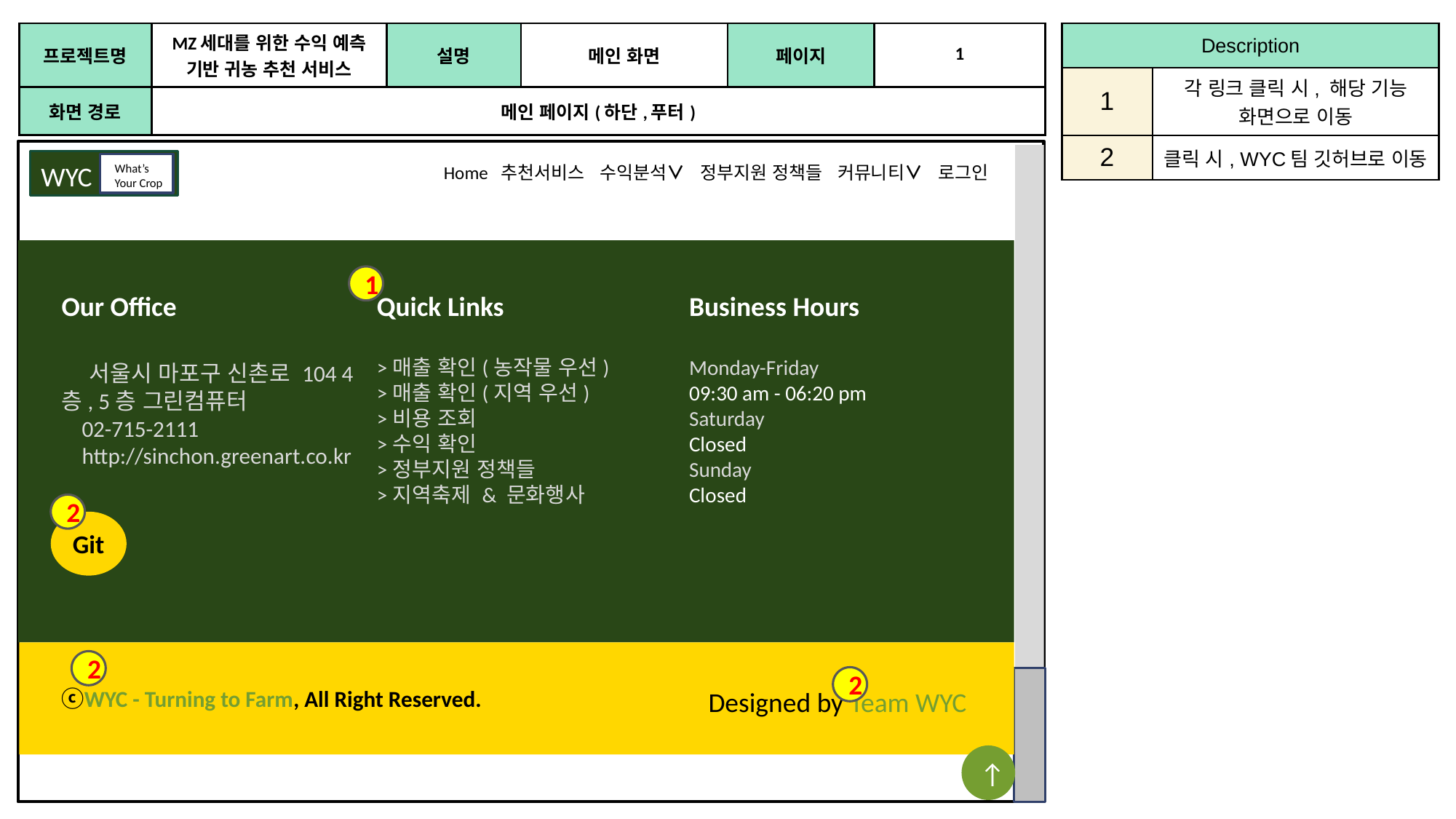

| 프로젝트명 | MZ세대를 위한 수익 예측 기반 귀농 추천 서비스 | 설명 | 메인 화면 | 페이지 | 1 |
| --- | --- | --- | --- | --- | --- |
| 화면 경로 | 메인 페이지(하단,푸터) | 메인 페이지 | 메인 페이지 | 메인 페이지 | 메인 페이지 |
| Description | 메뉴 아이콘 – 주요 서비스의 제목 목록을 생성 |
| --- | --- |
| 1 | 각 링크 클릭 시, 해당 기능 화면으로 이동 |
| 2 | 클릭 시, WYC팀 깃허브로 이동 |

WYC

What’s Your Crop
Home  추천서비스   수익분석∨   정부지원 정책들   커뮤니티∨   로그인

1
Our Office

    서울시 마포구 신촌로 104 4층, 5층 그린컴퓨터
    02-715-2111
    http://sinchon.greenart.co.kr
Quick Links

>매출 확인(농작물 우선)
>매출 확인(지역 우선)
>비용 조회
>수익 확인
>정부지원 정책들
>지역축제 & 문화행사
Business Hours

Monday-Friday
09:30 am - 06:20 pm
Saturday
Closed
Sunday
Closed
2
Git

2
2

ⓒWYC - Turning to Farm, All Right Reserved.
Designed by Team WYC
↑